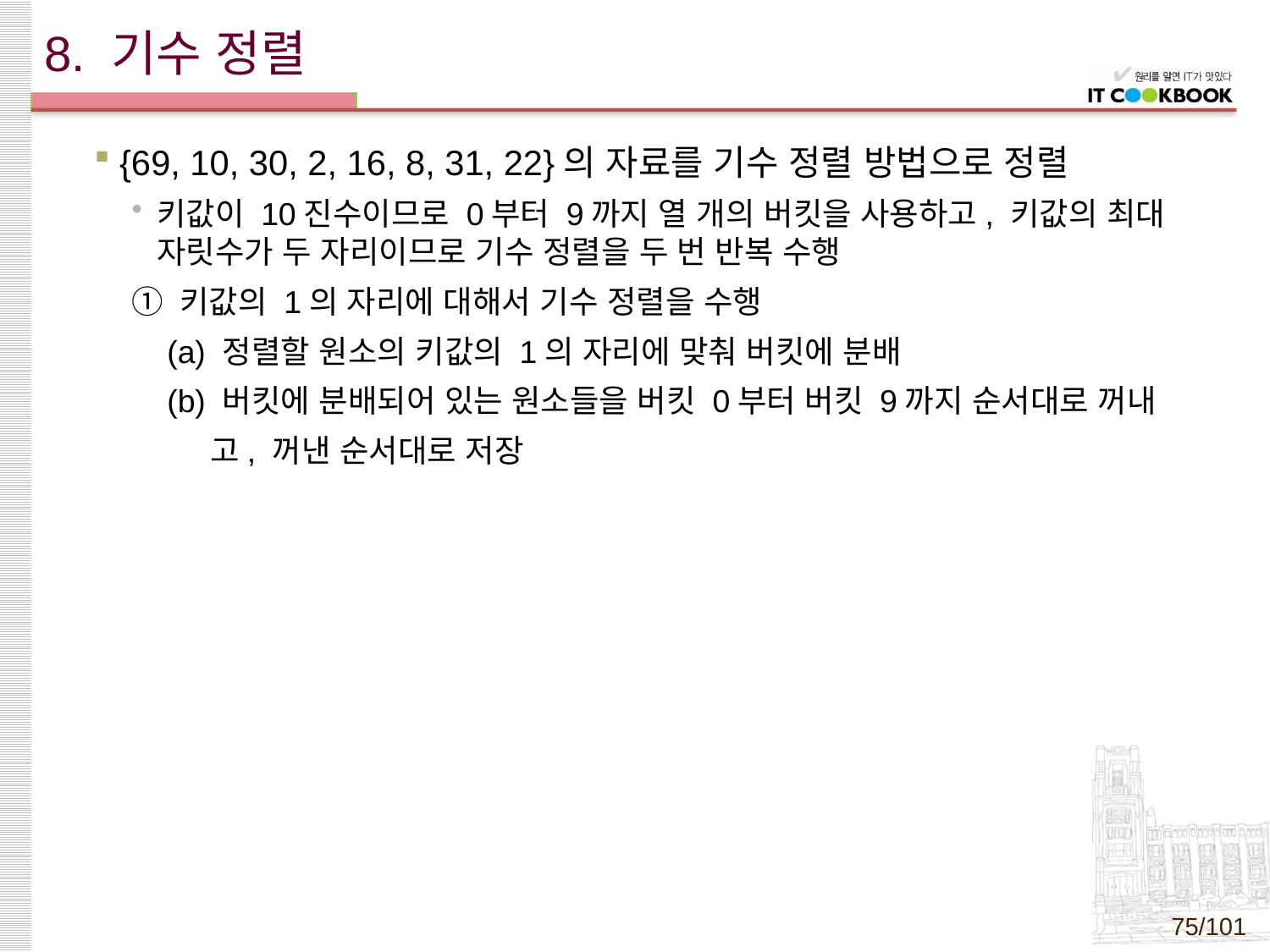

# 8. 기수 정렬
{69, 10, 30, 2, 16, 8, 31, 22}의 자료를 기수 정렬 방법으로 정렬
키값이 10진수이므로 0부터 9까지 열 개의 버킷을 사용하고, 키값의 최대 자릿수가 두 자리이므로 기수 정렬을 두 번 반복 수행
① 키값의 1의 자리에 대해서 기수 정렬을 수행
    (a) 정렬할 원소의 키값의 1의 자리에 맞춰 버킷에 분배
    (b) 버킷에 분배되어 있는 원소들을 버킷 0부터 버킷 9까지 순서대로 꺼내
        고, 꺼낸 순서대로 저장